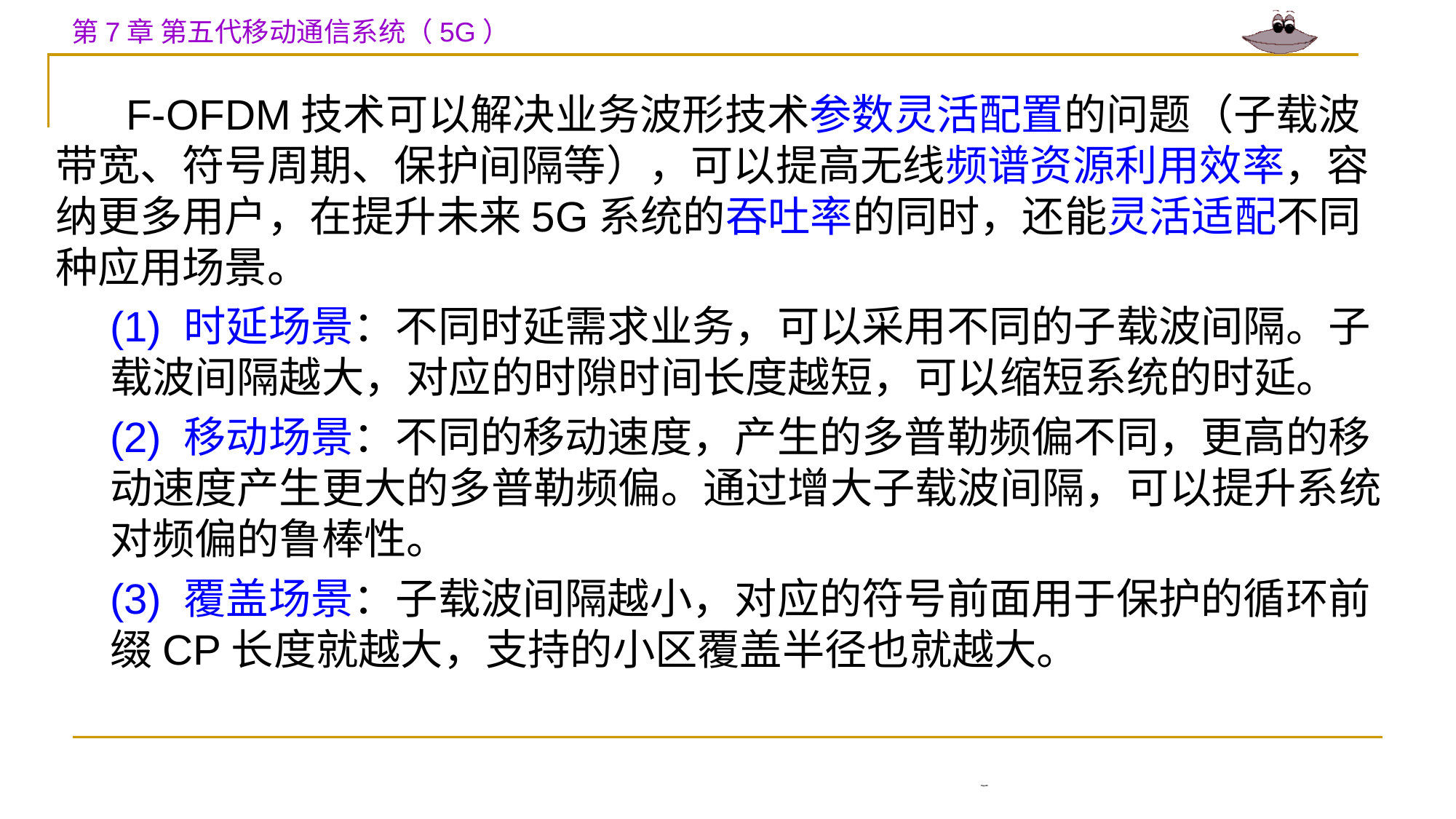

F-OFDM技术可以解决业务波形技术参数灵活配置的问题（子载波带宽、符号周期、保护间隔等），可以提高无线频谱资源利用效率，容纳更多用户，在提升未来5G系统的吞吐率的同时，还能灵活适配不同种应用场景。
(1) 时延场景：不同时延需求业务，可以采用不同的子载波间隔。子载波间隔越大，对应的时隙时间长度越短，可以缩短系统的时延。
(2) 移动场景：不同的移动速度，产生的多普勒频偏不同，更高的移动速度产生更大的多普勒频偏。通过增大子载波间隔，可以提升系统对频偏的鲁棒性。
(3) 覆盖场景：子载波间隔越小，对应的符号前面用于保护的循环前缀CP长度就越大，支持的小区覆盖半径也就越大。

Page80